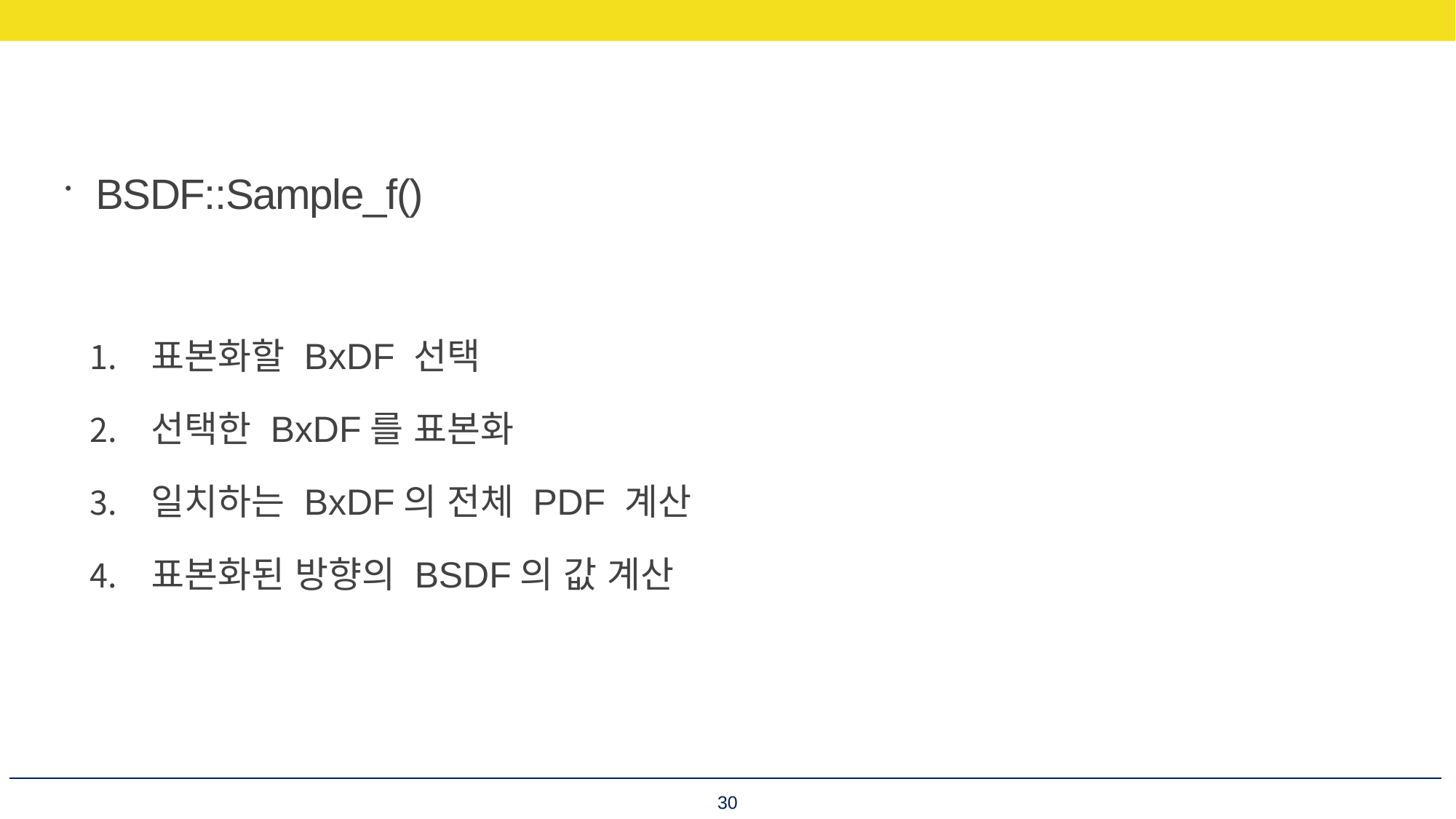

BSDF::Sample_f()

표본화할 BxDF 선택
선택한 BxDF를 표본화
일치하는 BxDF의 전체 PDF 계산
표본화된 방향의 BSDF의 값 계산
30